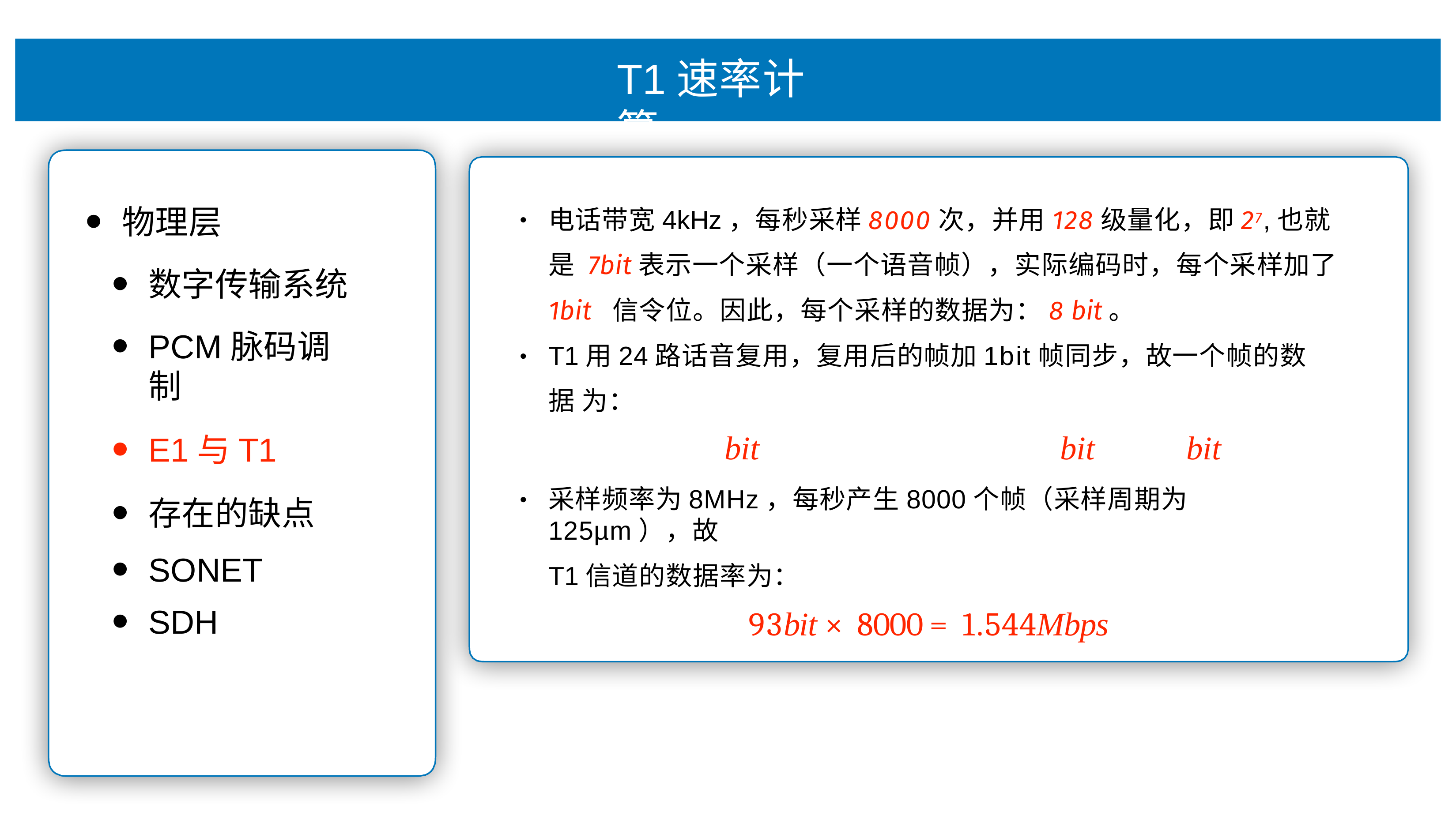

# T1速率计算

电话带宽4kHz，每秒采样8000次，并⽤128级量化，即27,也就是 7bit表示⼀个采样（⼀个语⾳帧），实际编码时，每个采样加了1bit  信令位。因此，每个采样的数据为：8 bit。
T1⽤24路话⾳复⽤，复⽤后的帧加1bit帧同步，故⼀个帧的数据 为：
bit	bit	bit
采样频率为8MHz，每秒产⽣8000个帧（采样周期为125µm），故
T1信道的数据率为：
93bit × 8000 = 1.544Mbps
物理层
数字传输系统
PCM脉码调制
E1与T1
存在的缺点
SONET
SDH
•
•
•